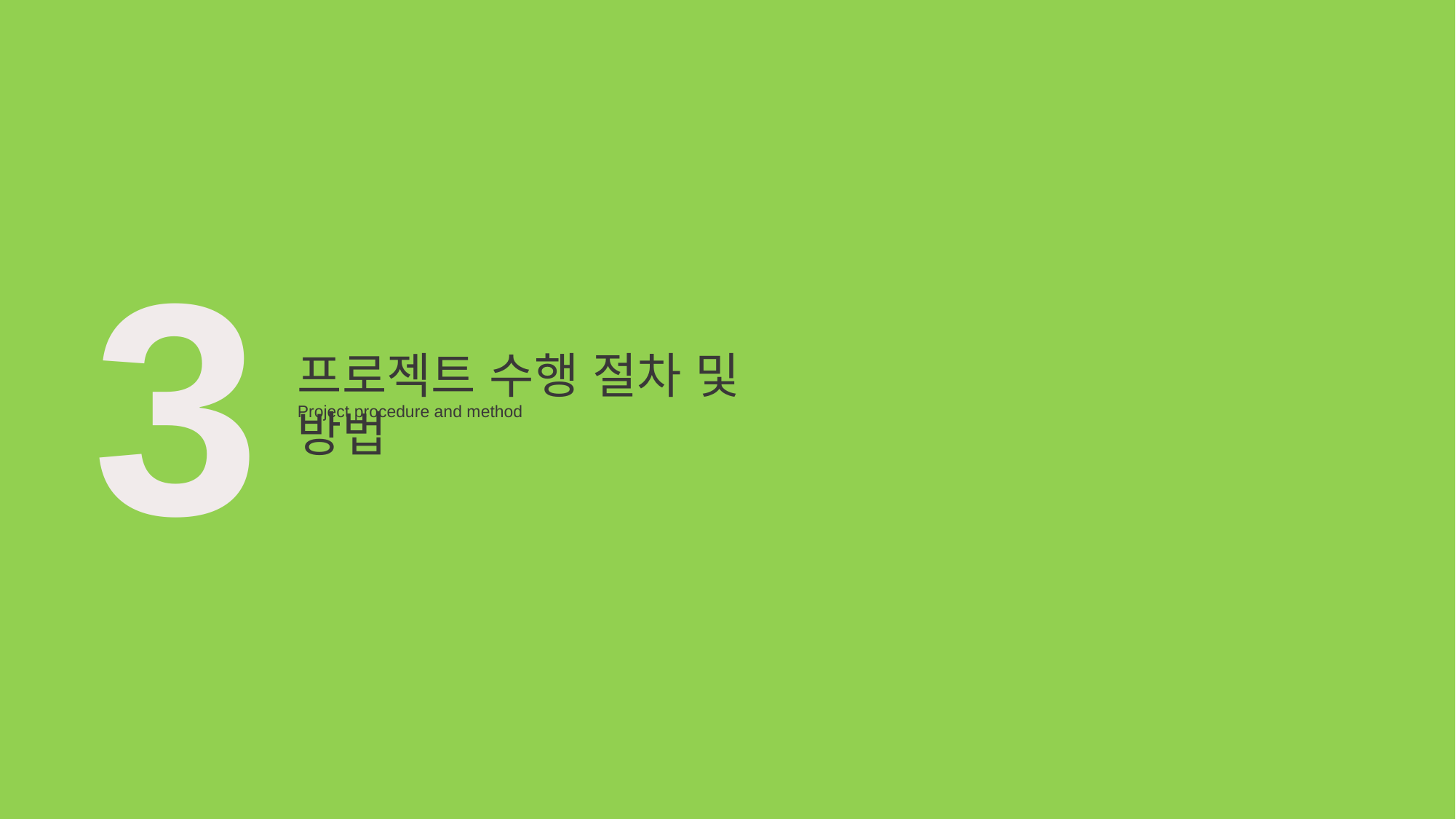

3
프로젝트 수행 절차 및 방법
Project procedure and method